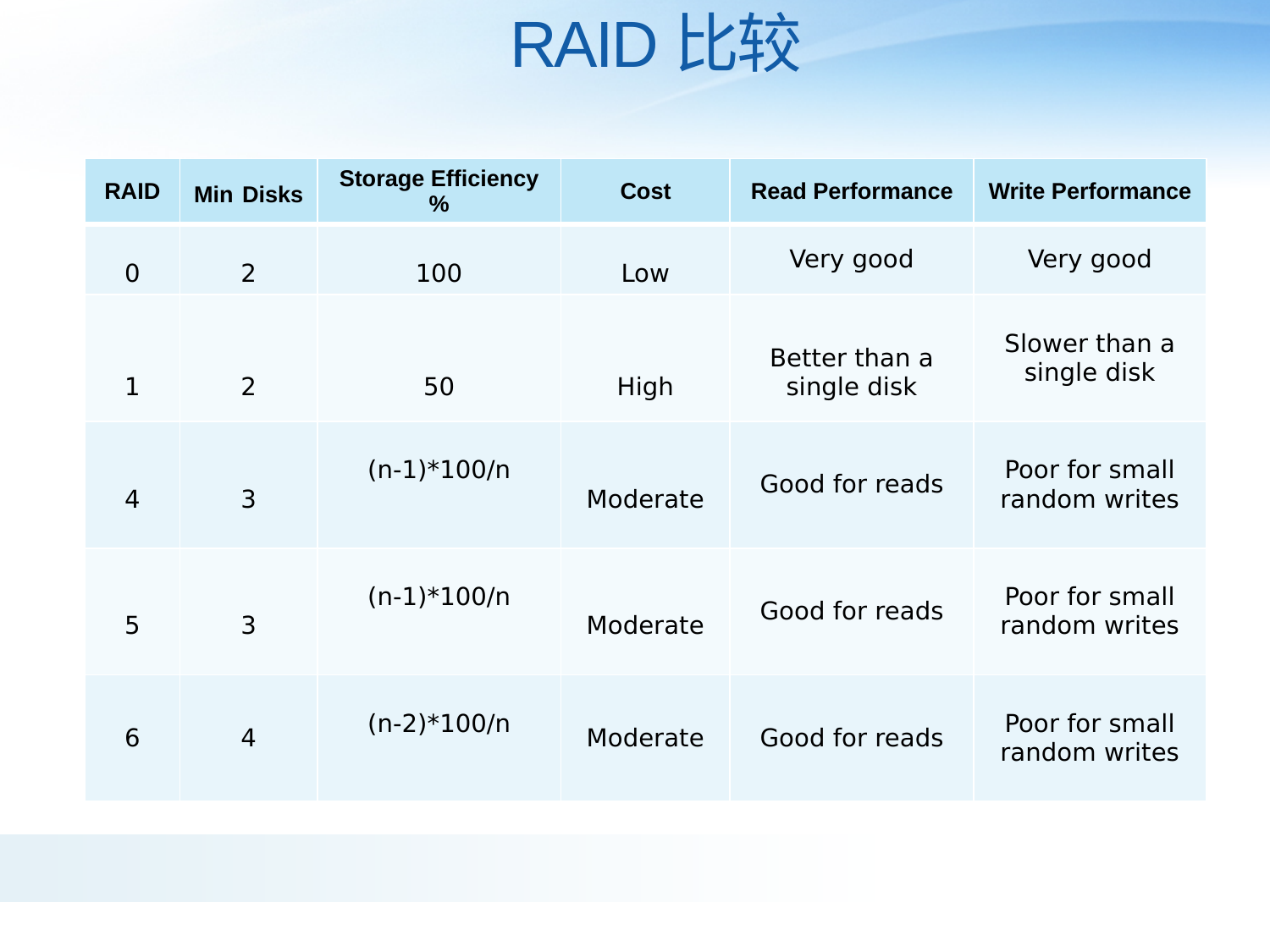

RAID比较
| RAID | Min Disks | Storage Efficiency % | Cost | Read Performance | Write Performance |
| --- | --- | --- | --- | --- | --- |
| 0 | 2 | 100 | Low | Very good | Very good |
| 1 | 2 | 50 | High | Better than a single disk | Slower than a single disk |
| 4 | 3 | (n-1)\*100/n | Moderate | Good for reads | Poor for small random writes |
| 5 | 3 | (n-1)\*100/n | Moderate | Good for reads | Poor for small random writes |
| 6 | 4 | (n-2)\*100/n | Moderate | Good for reads | Poor for small random writes |